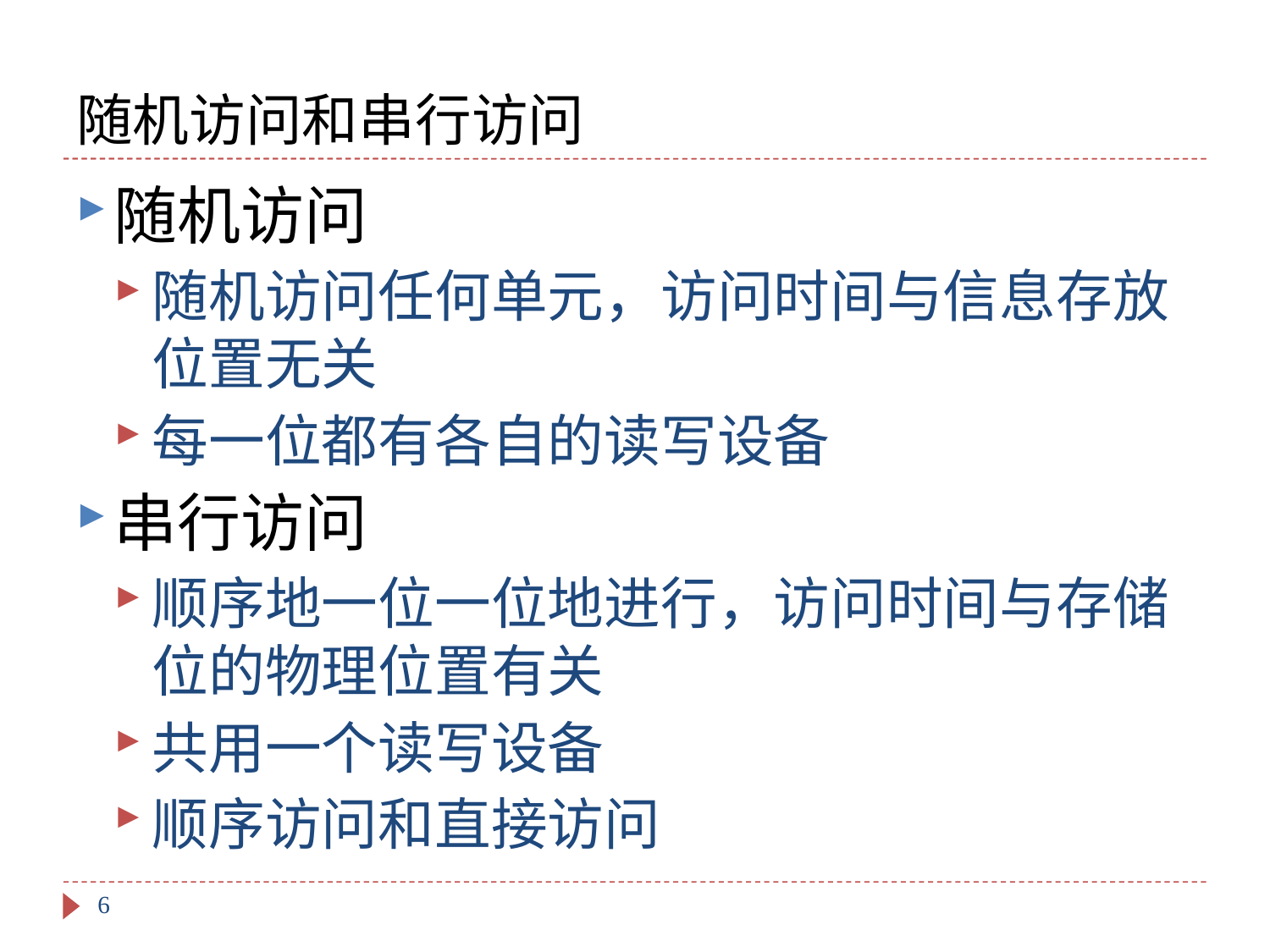

# 随机访问和串行访问
随机访问
随机访问任何单元，访问时间与信息存放位置无关
每一位都有各自的读写设备
串行访问
顺序地一位一位地进行，访问时间与存储位的物理位置有关
共用一个读写设备
顺序访问和直接访问

6